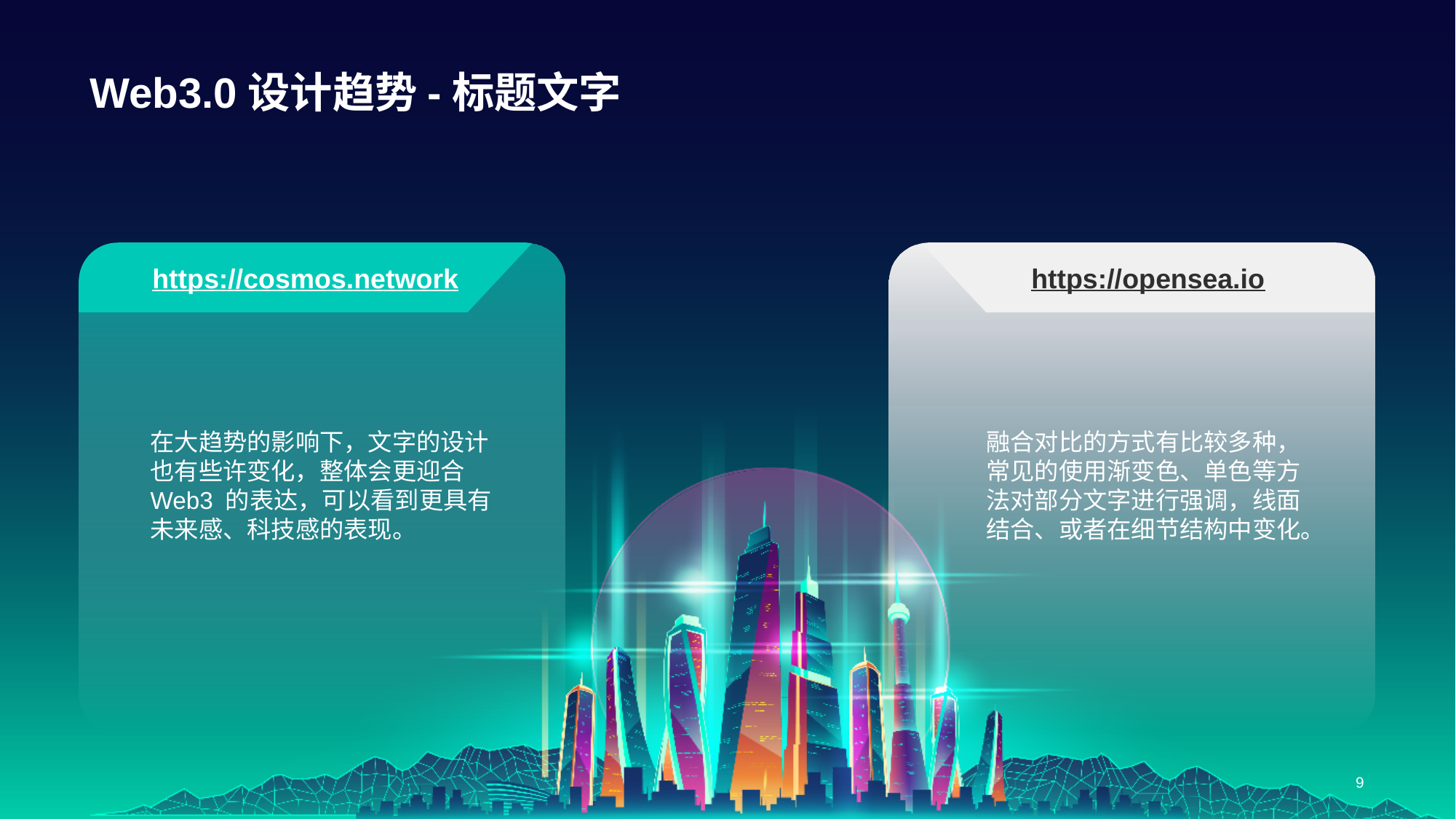

# Web3.0设计趋势-标题文字

在大趋势的影响下，文字的设计也有些许变化，整体会更迎合 Web3 的表达，可以看到更具有未来感、科技感的表现。
https://cosmos.network
融合对比的方式有比较多种，常见的使用渐变色、单色等方法对部分文字进行强调，线面结合、或者在细节结构中变化。
https://opensea.io
9